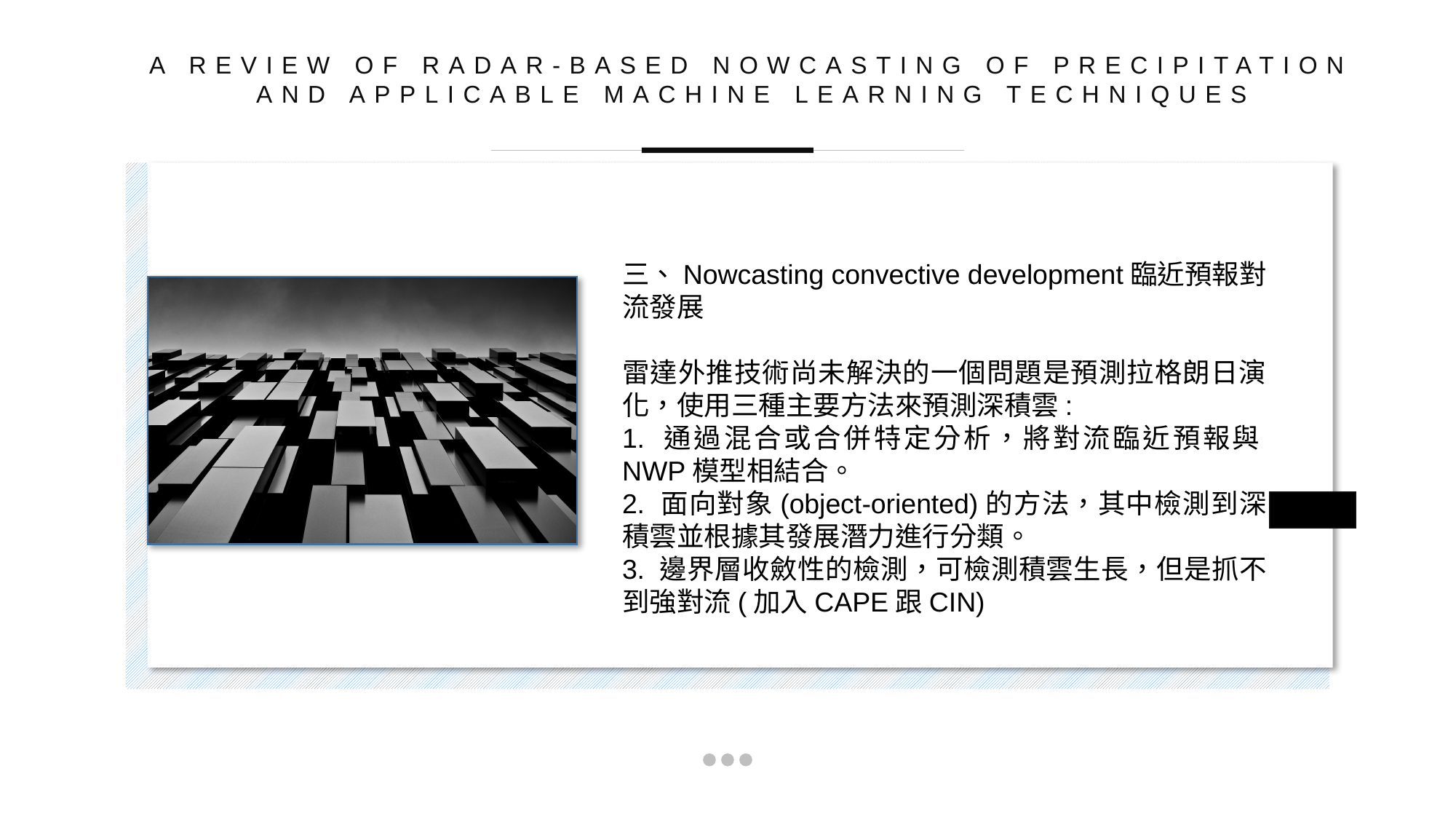

A REVIEW OF RADAR-BASED NOWCASTING OF PRECIPITATION AND APPLICABLE MACHINE LEARNING TECHNIQUES

三、Nowcasting convective development臨近預報對流發展

雷達外推技術尚未解決的一個問題是預測拉格朗日演化，使用三種主要方法來預測深積雲:
1. 通過混合或合併特定分析，將對流臨近預報與NWP模型相結合。
2. 面向對象(object-oriented)的方法，其中檢測到深積雲並根據其發展潛力進行分類。
3. 邊界層收斂性的檢測，可檢測積雲生長，但是抓不到強對流(加入CAPE跟CIN)